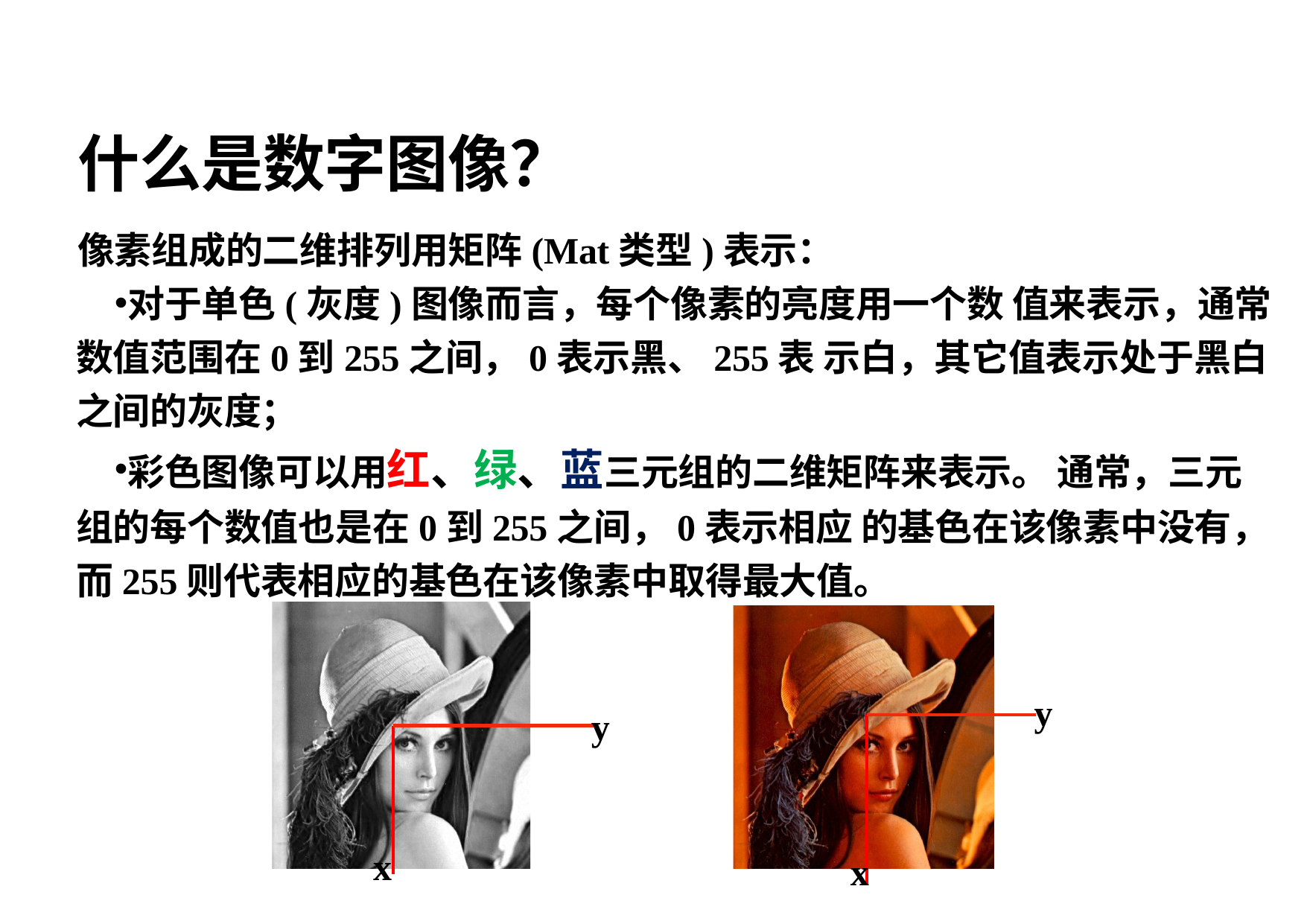

什么是数字图像？
像素组成的二维排列用矩阵(Mat类型)表示：
对于单色(灰度)图像而言，每个像素的亮度用一个数 值来表示，通常数值范围在0到255之间，0表示黑、255表 示白，其它值表示处于黑白之间的灰度；
彩色图像可以用红、绿、蓝三元组的二维矩阵来表示。 通常，三元组的每个数值也是在0到255之间，0表示相应 的基色在该像素中没有，而255则代表相应的基色在该像素中取得最大值。

y

x
y

x
27